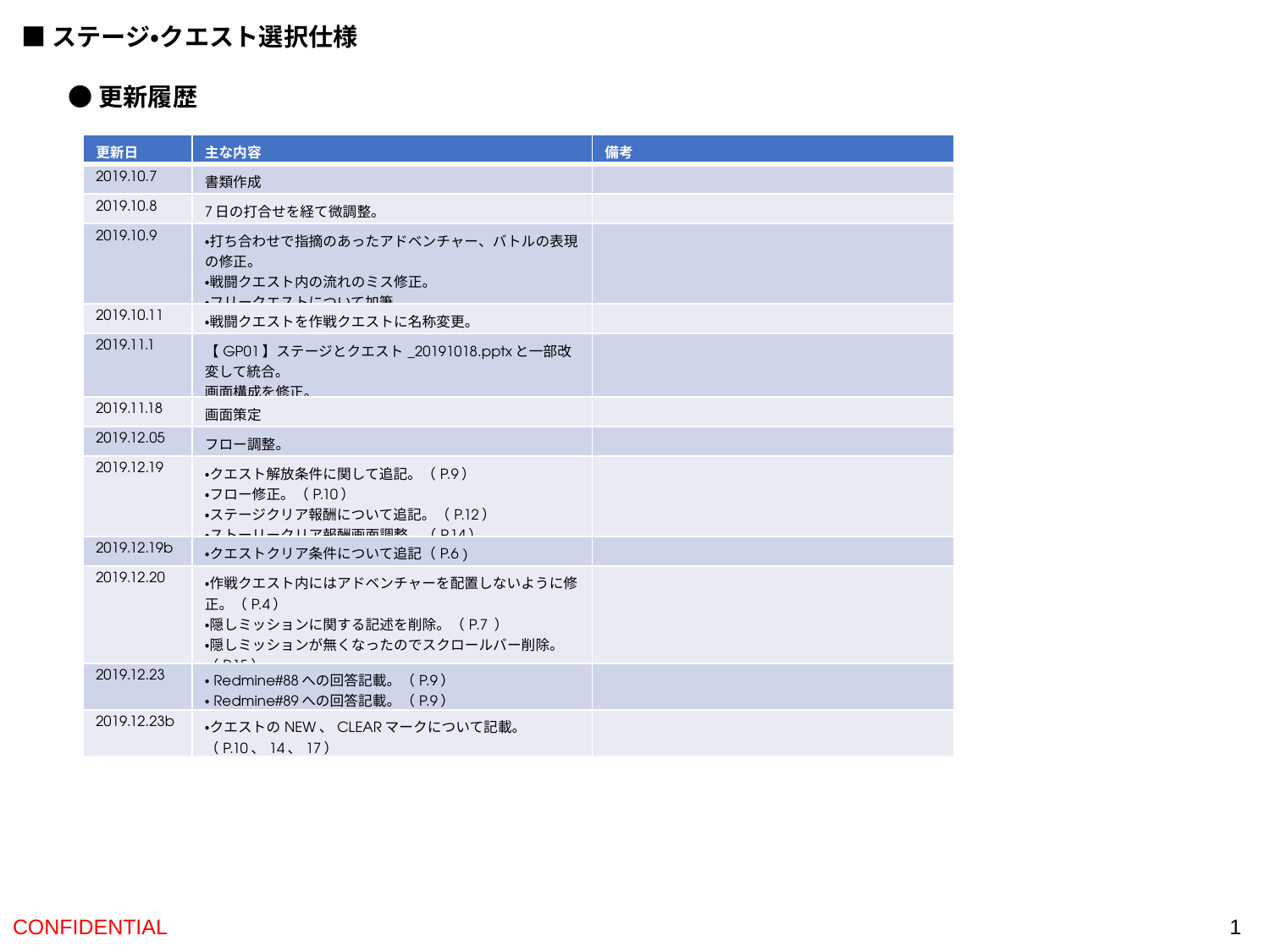

■ステージ・クエスト選択仕様
●更新履歴
| 更新日 | 主な内容 | 備考 |
| --- | --- | --- |
| 2019.10.7 | 書類作成 |  |
| 2019.10.8 | 7日の打合せを経て微調整。 |  |
| 2019.10.9 | ・打ち合わせで指摘のあったアドベンチャー、バトルの表現の修正。 ・戦闘クエスト内の流れのミス修正。 ・フリークエストについて加筆。 |  |
| 2019.10.11 | ・戦闘クエストを作戦クエストに名称変更。 |  |
| 2019.11.1 | 【GP01】ステージとクエスト\_20191018.pptxと一部改変して統合。 画面構成を修正。 |  |
| 2019.11.18 | 画面策定 |  |
| 2019.12.05 | フロー調整。 |  |
| 2019.12.19 | ・クエスト解放条件に関して追記。（P.9） ・フロー修正。（P.10） ・ステージクリア報酬について追記。（P.12） ・ストーリークリア報酬画面調整。（P.14） |  |
| 2019.12.19b | ・クエストクリア条件について追記（P.6 ) |  |
| 2019.12.20 | ・作戦クエスト内にはアドベンチャーを配置しないように修正。（P.4） ・隠しミッションに関する記述を削除。（P.7 ） ・隠しミッションが無くなったのでスクロールバー削除。（P.15） |  |
| 2019.12.23 | ・Redmine#88への回答記載。（P.9） ・Redmine#89への回答記載。（P.9） |  |
| 2019.12.23b | ・クエストのNEW、CLEARマークについて記載。 （P.10、14、17） |  |
1
CONFIDENTIAL